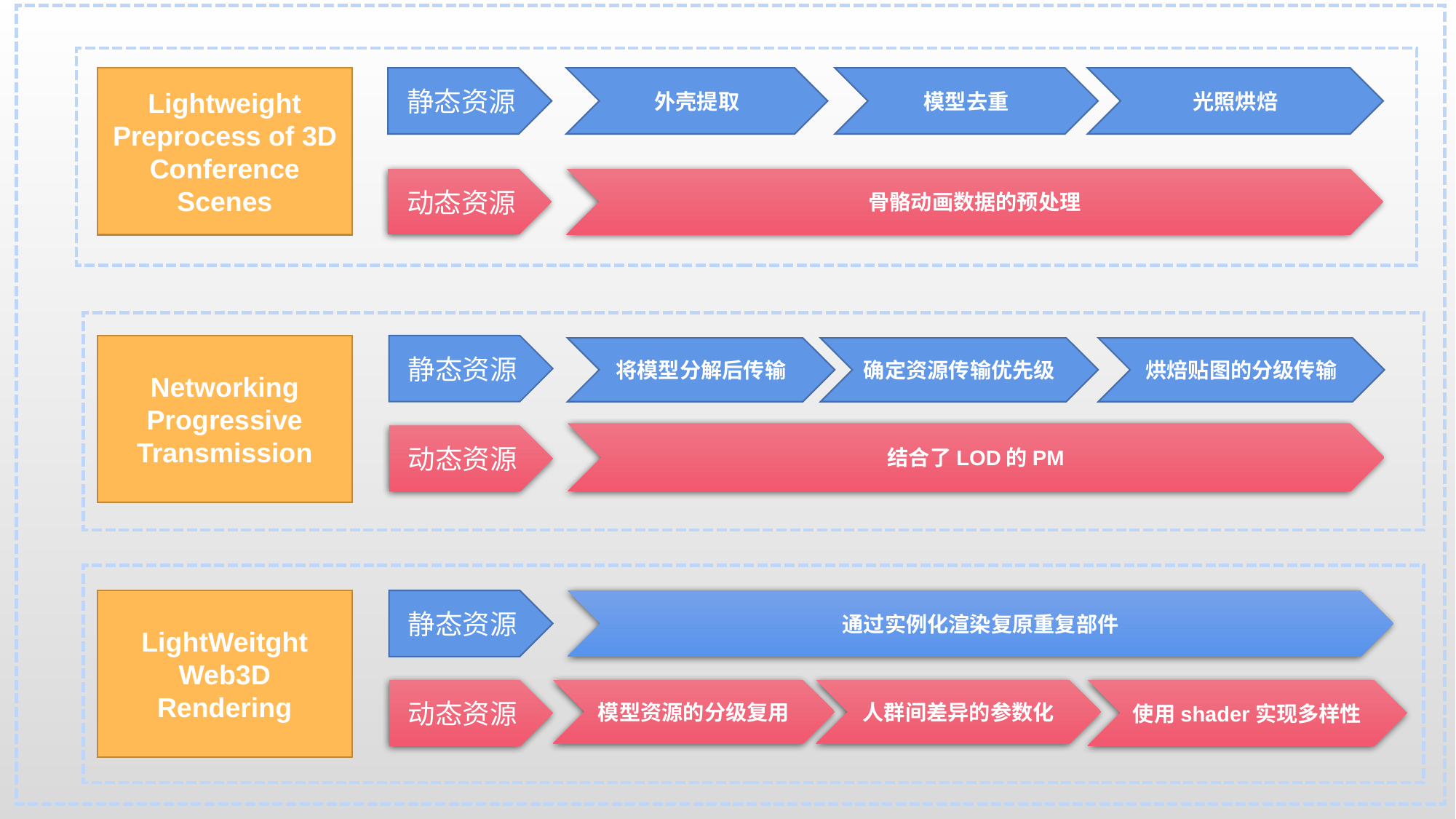

Lightweight Preprocess of 3D Conference Scenes
静态资源
外壳提取
模型去重
光照烘焙
动态资源
骨骼动画数据的预处理

Networking Progressive Transmission
静态资源
将模型分解后传输
确定资源传输优先级
烘焙贴图的分级传输
结合了LOD的PM
动态资源

LightWeitght Web3D Rendering
静态资源
通过实例化渲染复原重复部件
动态资源
模型资源的分级复用
人群间差异的参数化
使用shader实现多样性